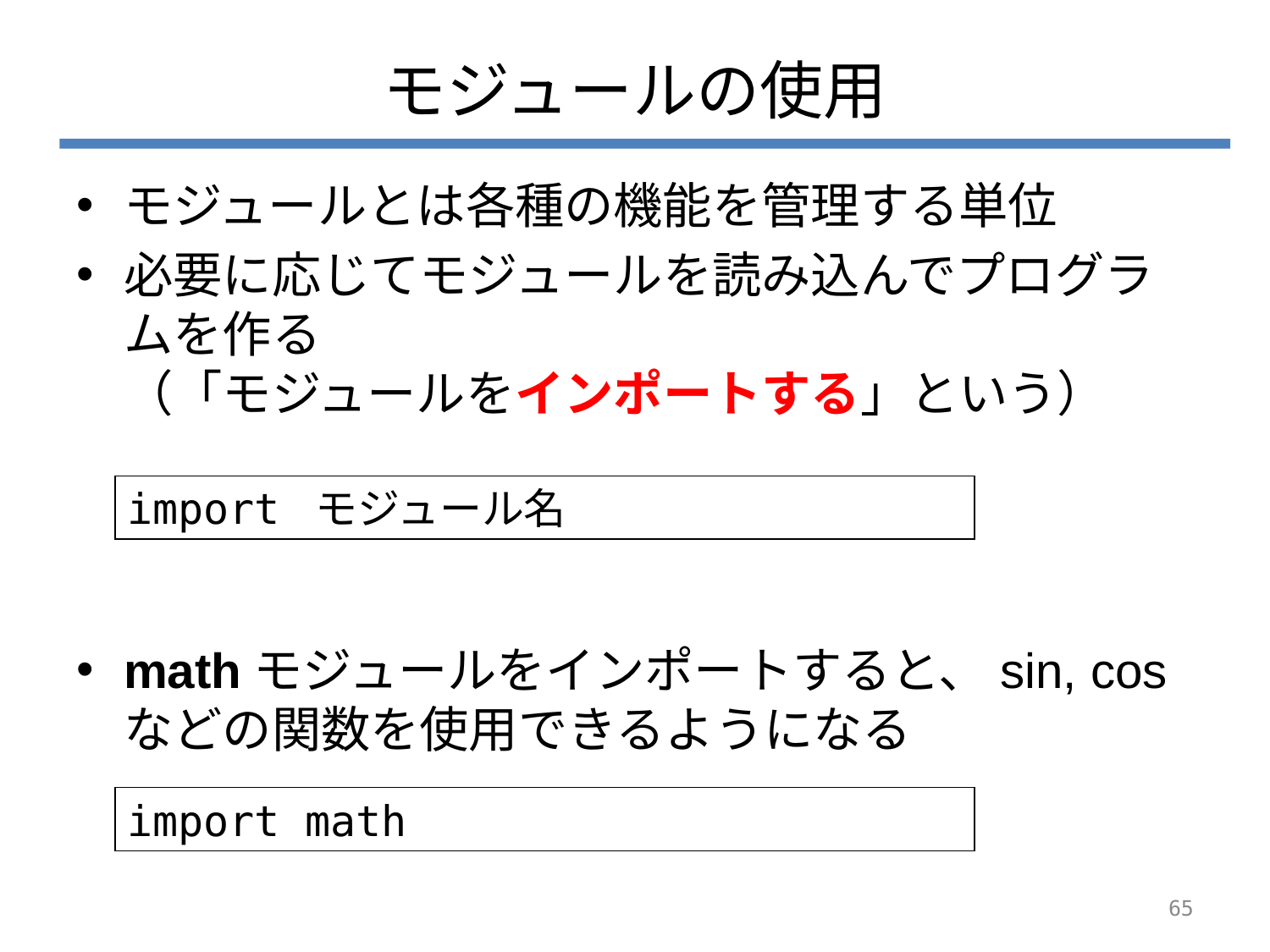

# モジュールの使用
モジュールとは各種の機能を管理する単位
必要に応じてモジュールを読み込んでプログラムを作る
（「モジュールをインポートする」という）

mathモジュールをインポートすると、sin, cos などの関数を使用できるようになる

import モジュール名
import math
65